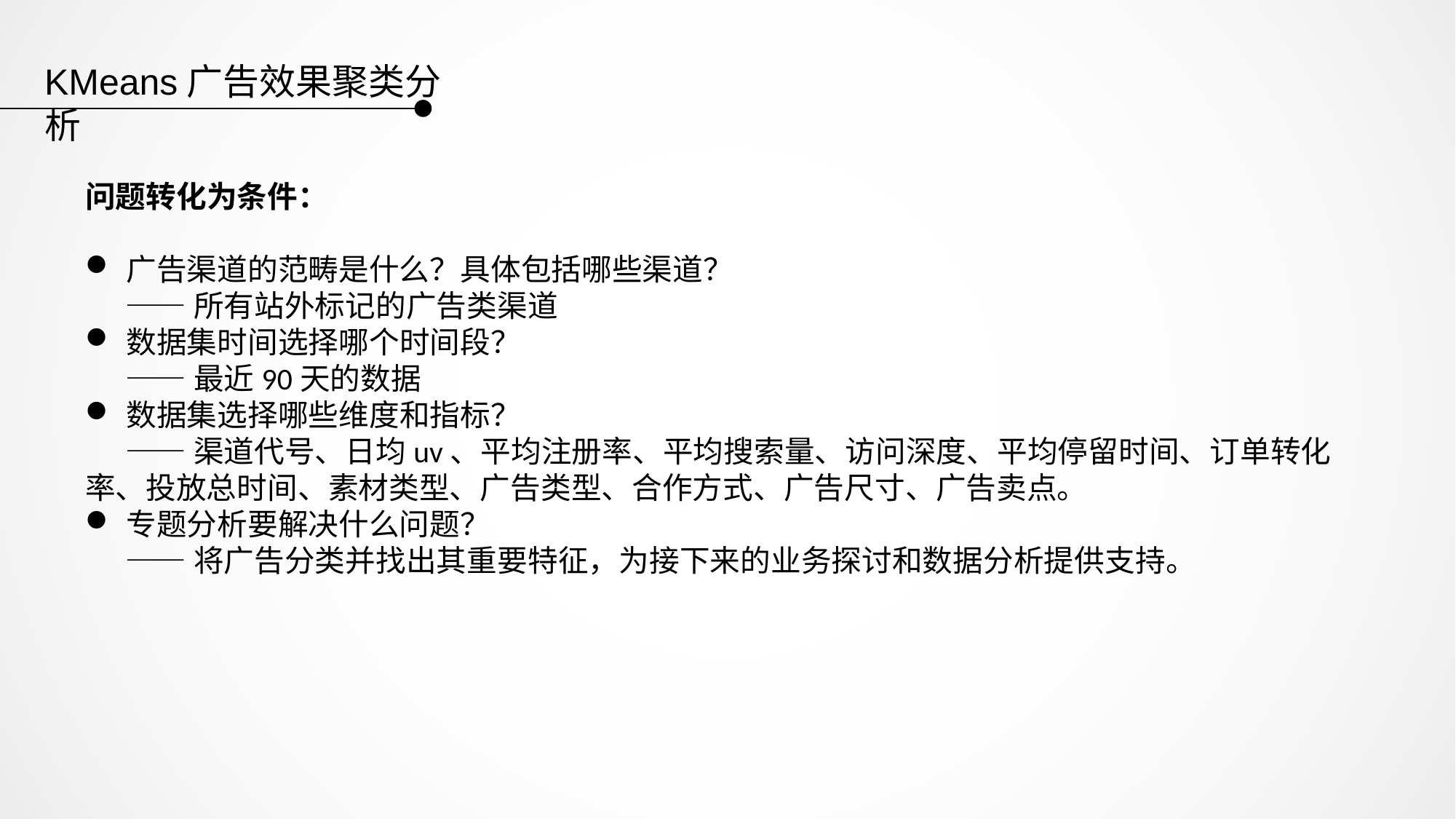

KMeans广告效果聚类分析

问题转化为条件：

广告渠道的范畴是什么？具体包括哪些渠道？
      ——所有站外标记的广告类渠道
数据集时间选择哪个时间段？
      ——最近90天的数据
数据集选择哪些维度和指标？
      ——渠道代号、日均uv、平均注册率、平均搜索量、访问深度、平均停留时间、订单转化率、投放总时间、素材类型、广告类型、合作方式、广告尺寸、广告卖点。
专题分析要解决什么问题？
      ——将广告分类并找出其重要特征，为接下来的业务探讨和数据分析提供支持。